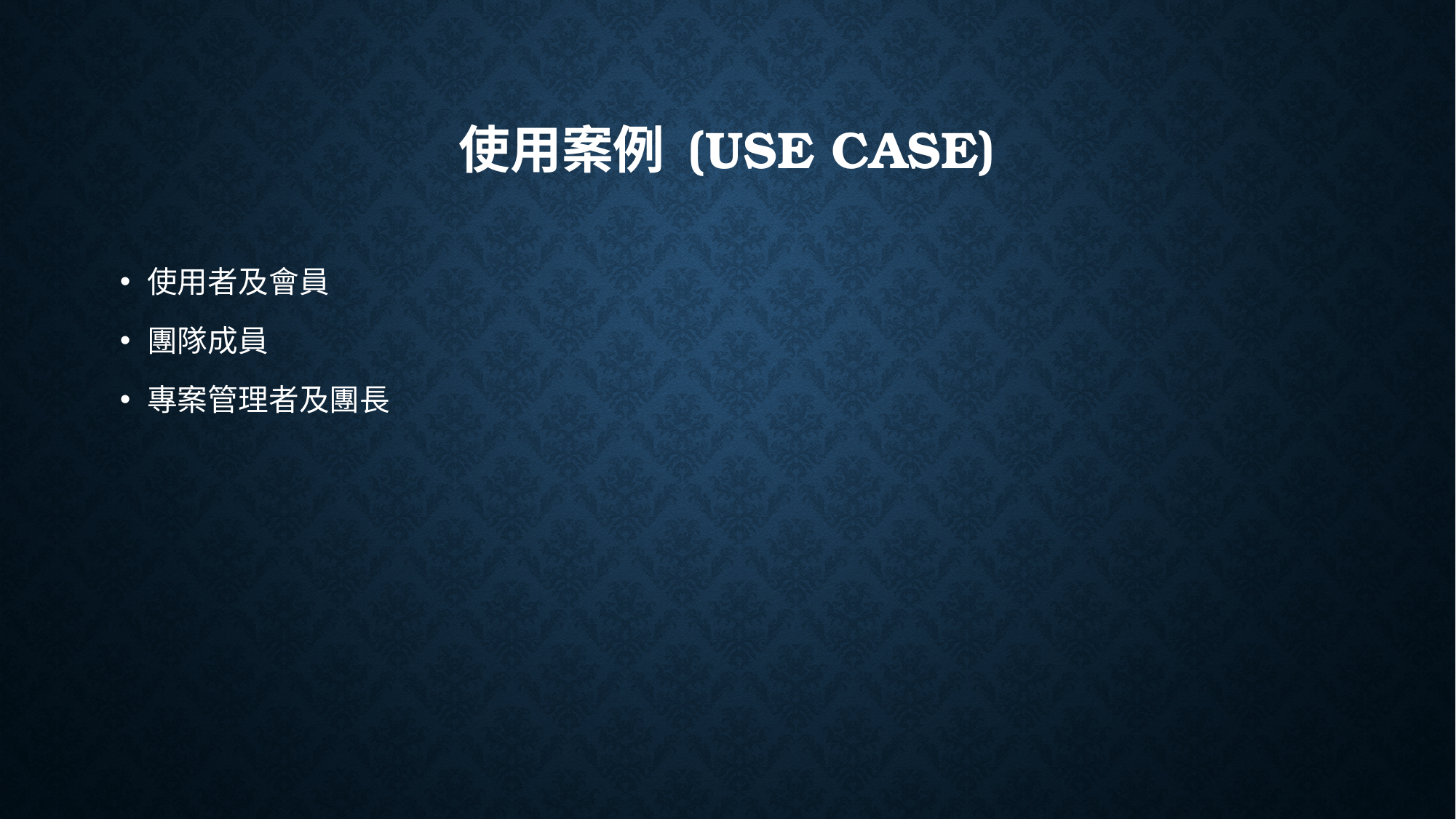

# 使用案例 (Use case)
使用者及會員
團隊成員
專案管理者及團長